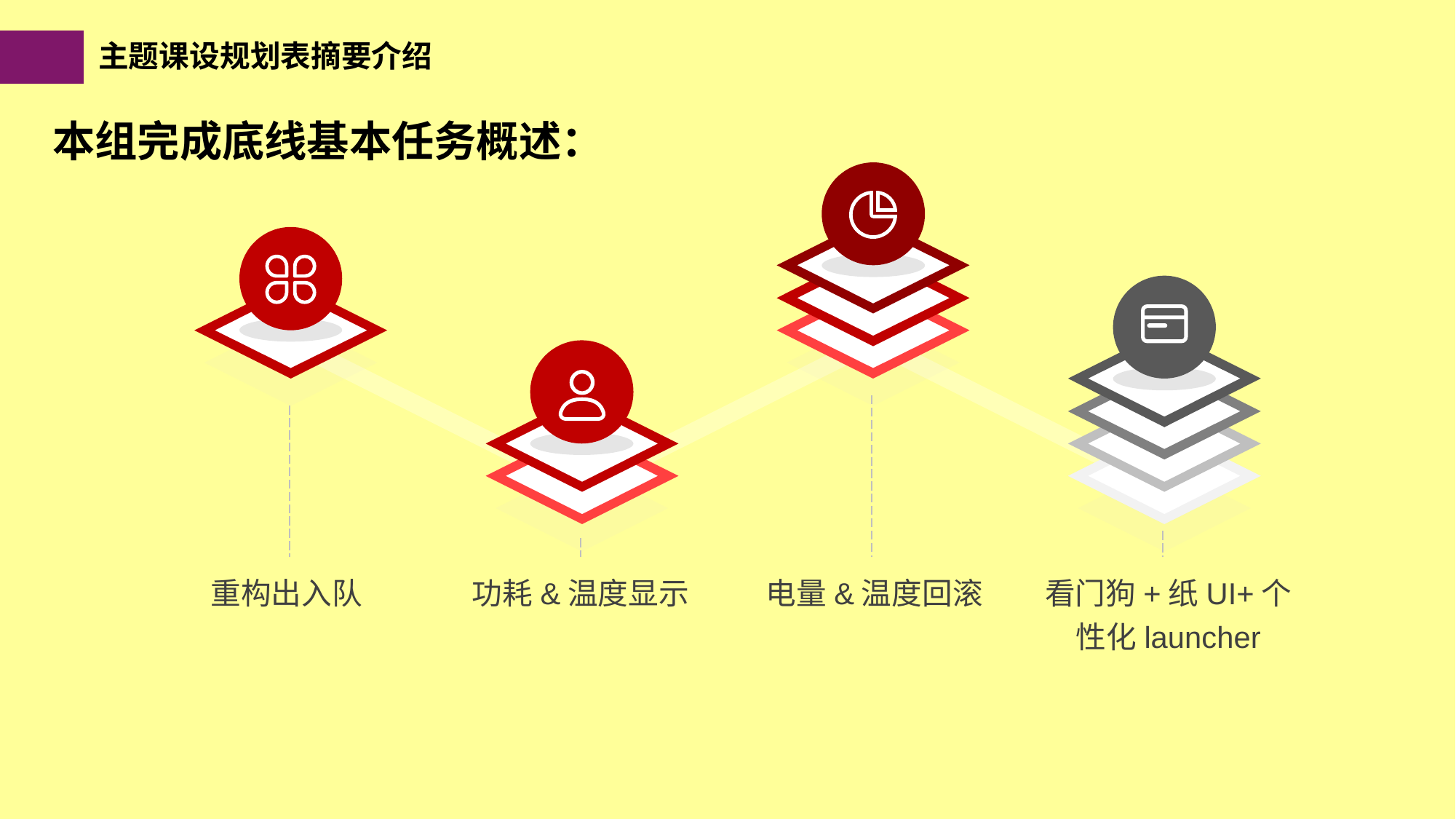

主题课设规划表摘要介绍

本组完成底线基本任务概述：

重构出入队
功耗&温度显示
电量&温度回滚
看门狗+纸UI+个性化launcher